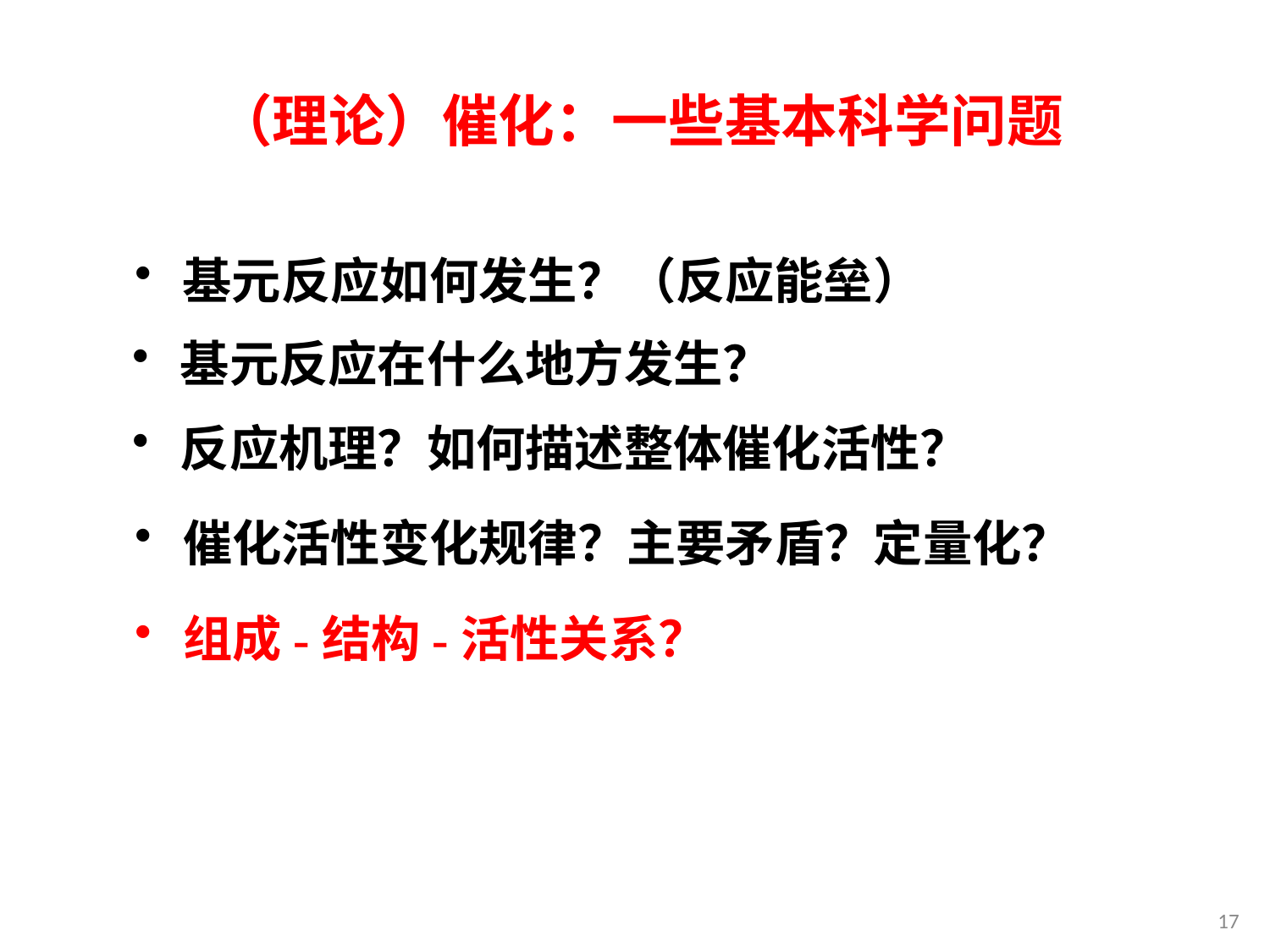

（理论）催化：一些基本科学问题
基元反应如何发生？（反应能垒）
基元反应在什么地方发生？
反应机理？如何描述整体催化活性？
催化活性变化规律？主要矛盾？定量化？
组成-结构-活性关系？
17